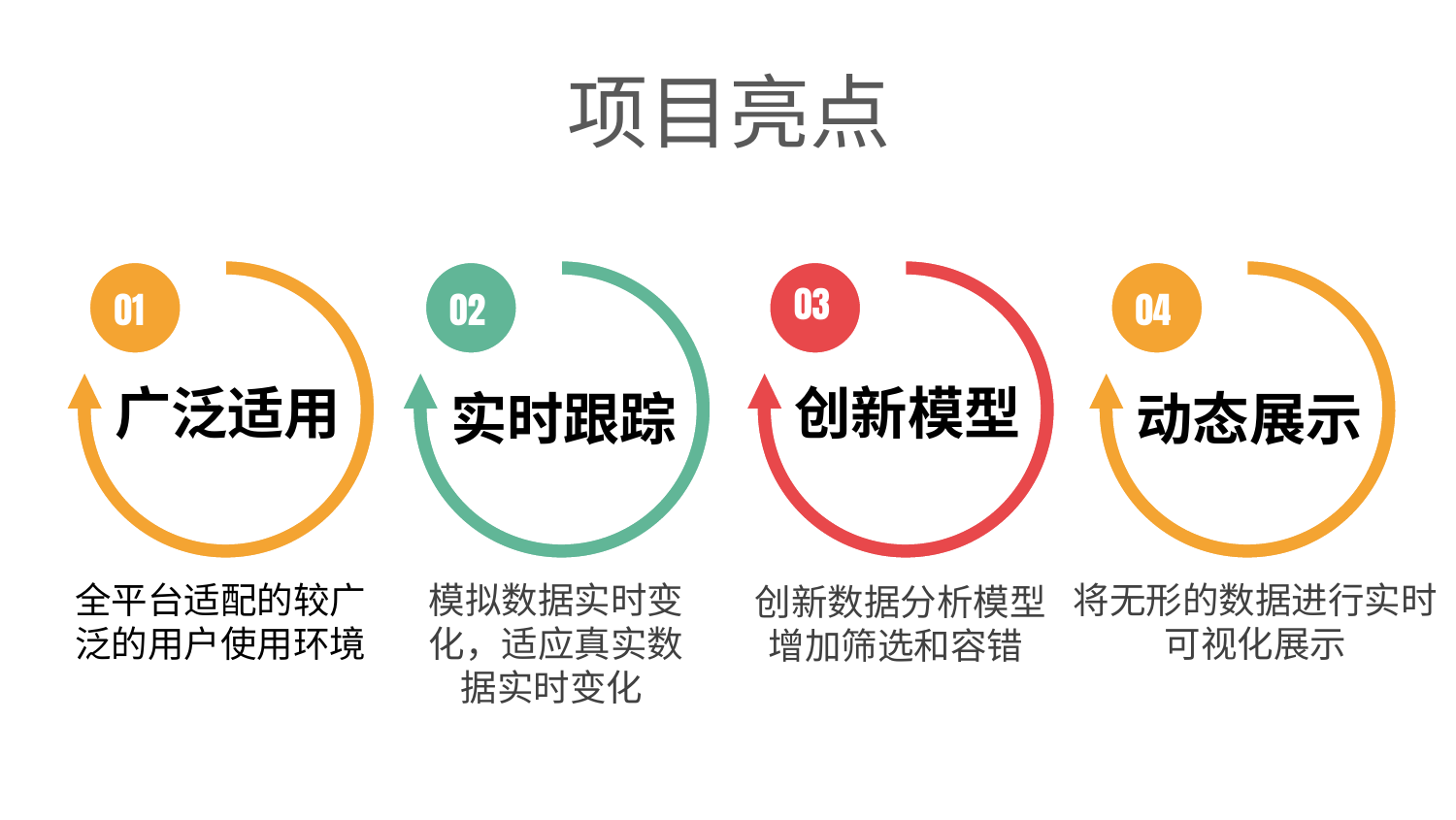

项目亮点

01

02

03

04
广泛适用
创新模型
实时跟踪
动态展示
全平台适配的较广泛的用户使用环境
模拟数据实时变化，适应真实数据实时变化
将无形的数据进行实时可视化展示
创新数据分析模型增加筛选和容错